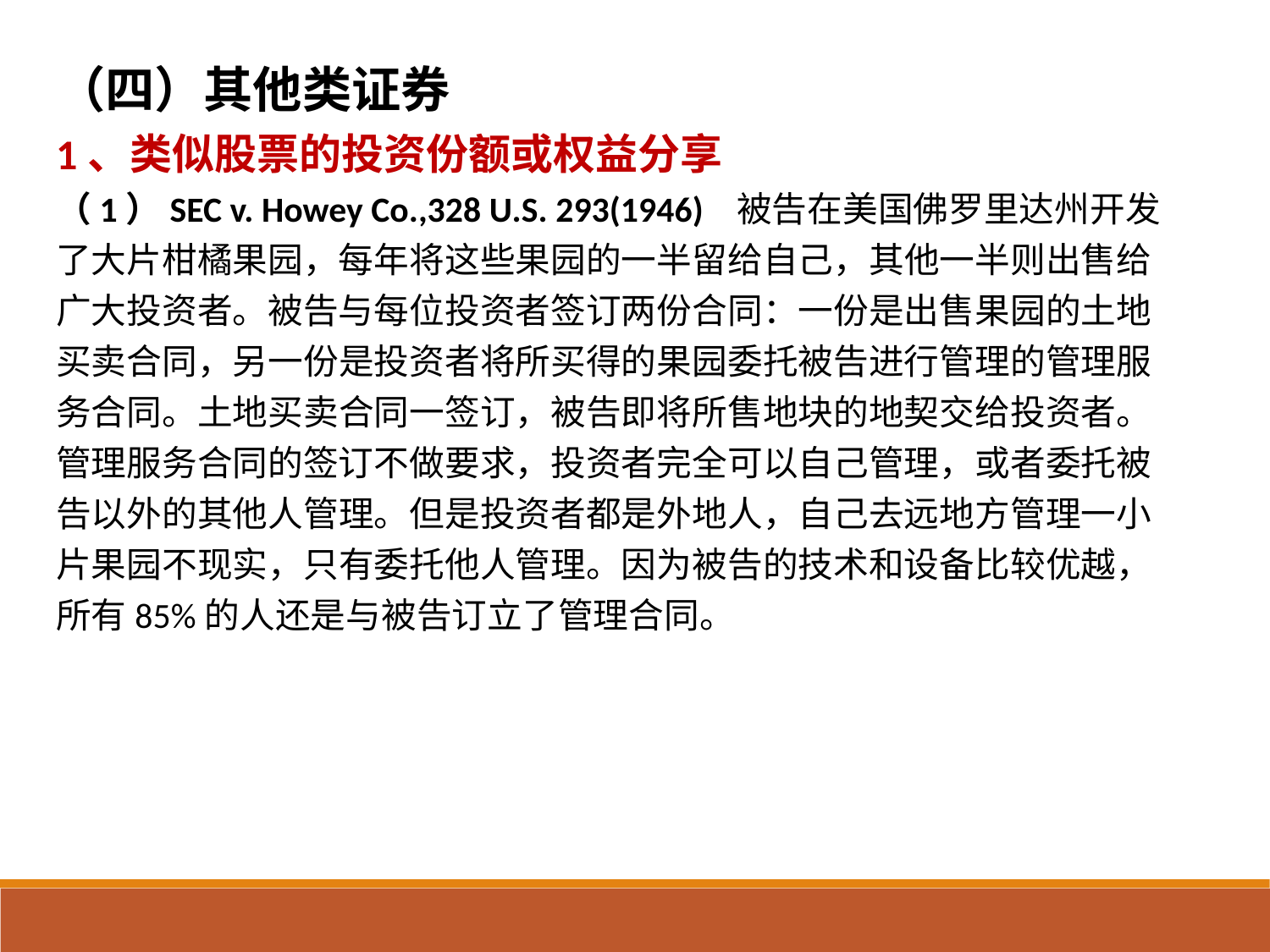

（四）其他类证券
1、类似股票的投资份额或权益分享
（1）SEC v. Howey Co.,328 U.S. 293(1946)   被告在美国佛罗里达州开发了大片柑橘果园，每年将这些果园的一半留给自己，其他一半则出售给广大投资者。被告与每位投资者签订两份合同：一份是出售果园的土地买卖合同，另一份是投资者将所买得的果园委托被告进行管理的管理服务合同。土地买卖合同一签订，被告即将所售地块的地契交给投资者。管理服务合同的签订不做要求，投资者完全可以自己管理，或者委托被告以外的其他人管理。但是投资者都是外地人，自己去远地方管理一小片果园不现实，只有委托他人管理。因为被告的技术和设备比较优越，所有85%的人还是与被告订立了管理合同。